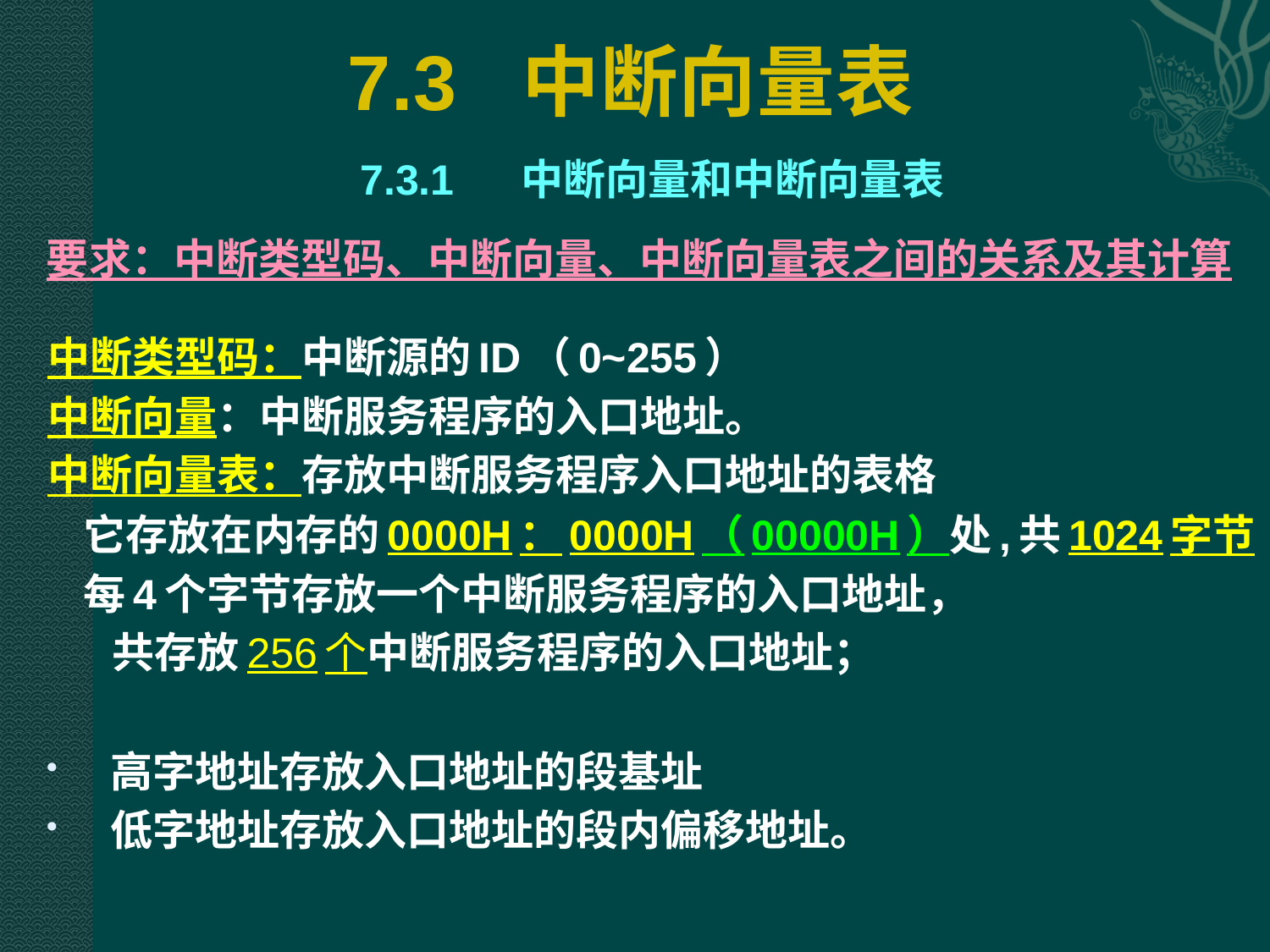

# 7.3  中断向量表
7.3.1     中断向量和中断向量表

中断类型码：中断源的ID（0~255）
中断向量：中断服务程序的入口地址。
中断向量表：存放中断服务程序入口地址的表格
   它存放在内存的0000H：0000H（00000H）处,共1024字节
   每4个字节存放一个中断服务程序的入口地址，
      共存放256个中断服务程序的入口地址；

     高字地址存放入口地址的段基址
     低字地址存放入口地址的段内偏移地址。

要求：中断类型码、中断向量、中断向量表之间的关系及其计算